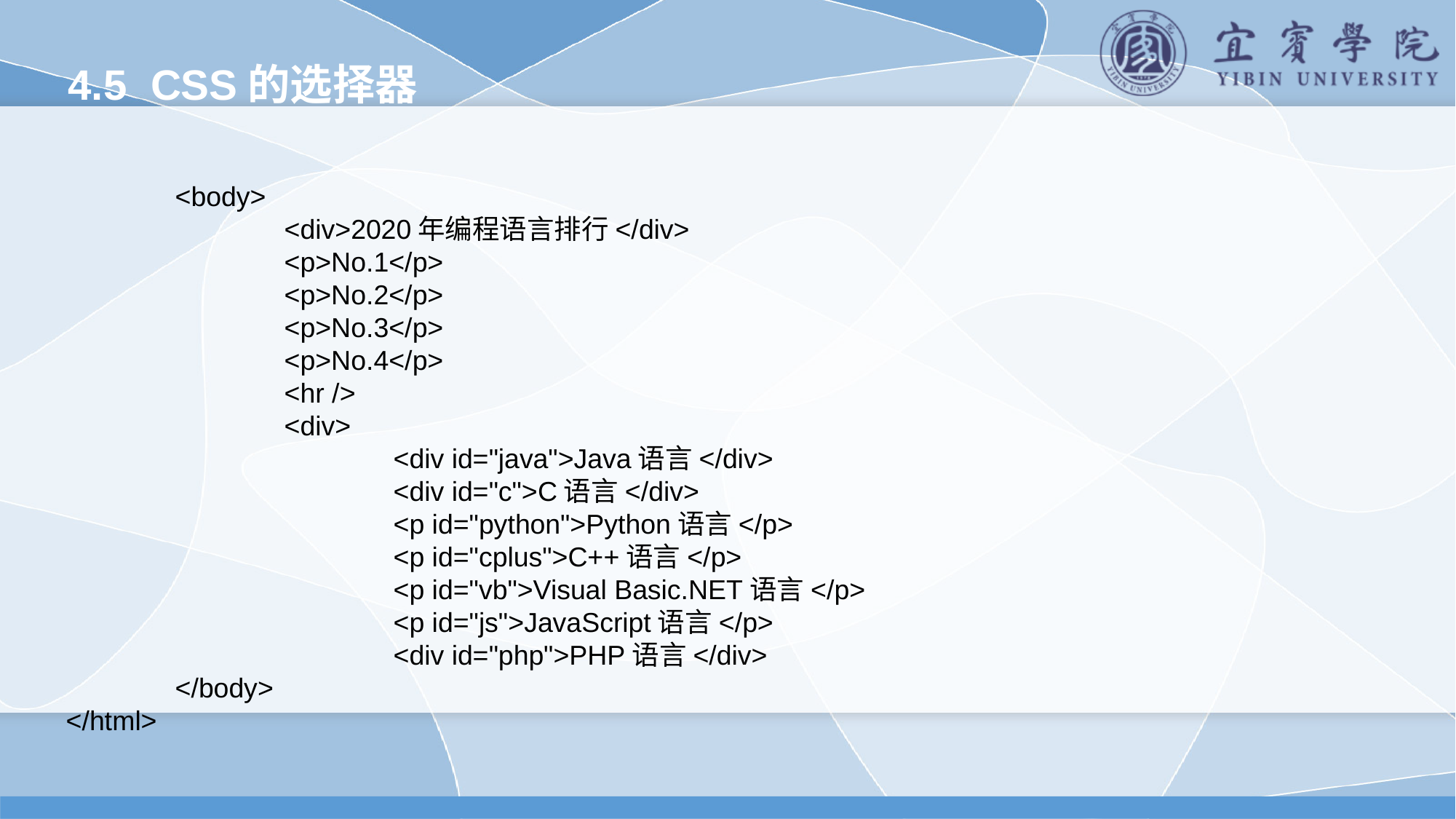

4.5  CSS的选择器
	<body>
		<div>2020年编程语言排行</div>
		<p>No.1</p>
		<p>No.2</p>
		<p>No.3</p>
		<p>No.4</p>
		<hr />
		<div>
			<div id="java">Java语言</div>
			<div id="c">C语言</div>
			<p id="python">Python语言</p>
			<p id="cplus">C++语言</p>
			<p id="vb">Visual Basic.NET语言</p>
			<p id="js">JavaScript语言</p>
			<div id="php">PHP语言</div>
	</body>
</html>